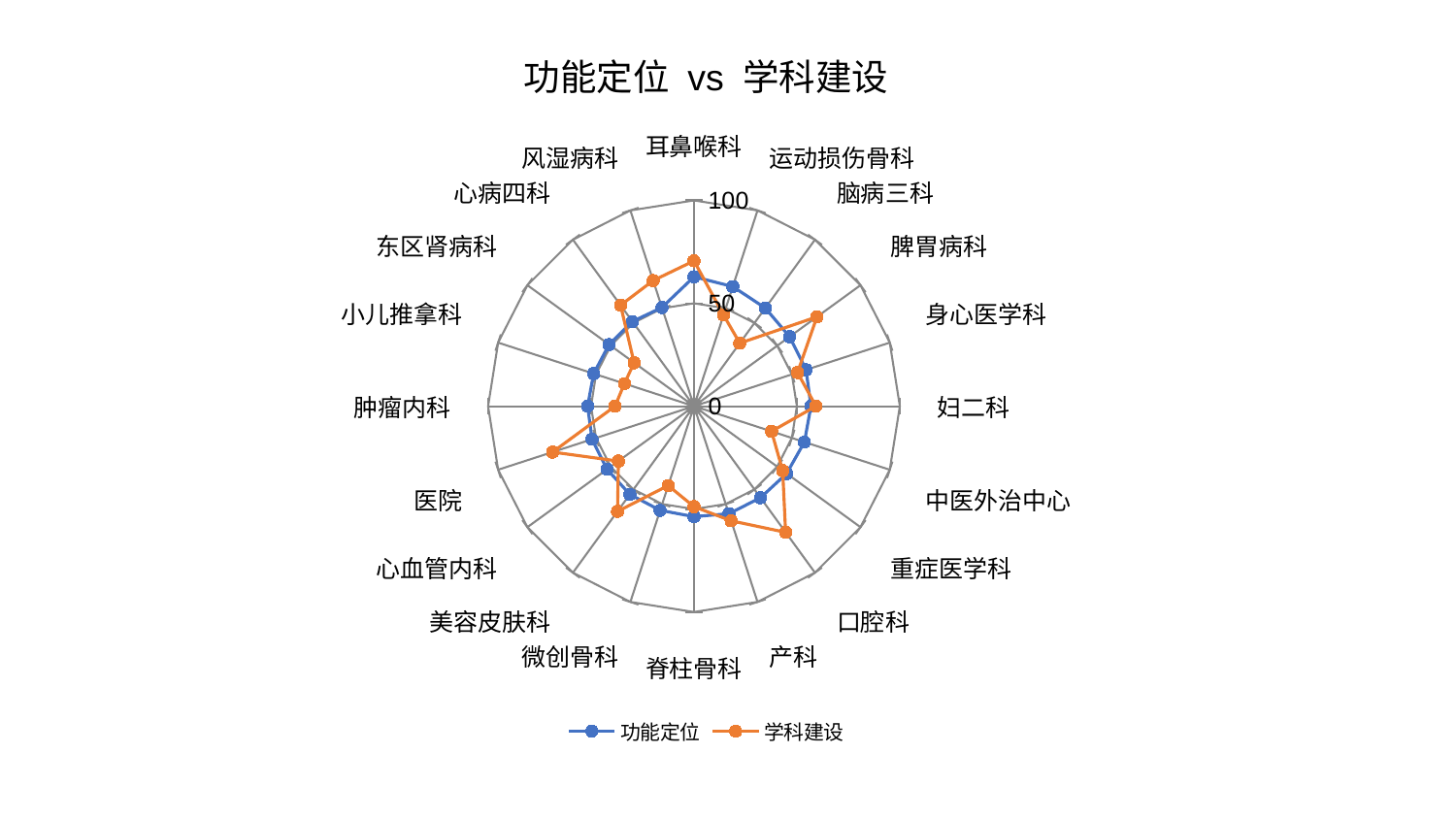

### Chart: 功能定位 vs 学科建设

| Category | 功能定位 | 学科建设 |
|---|---|---|
| 耳鼻喉科 | 62.86801463411464 | 70.61538706815759 |
| 运动损伤骨科 | 61.116034924647174 | 46.57578025691367 |
| 脑病三科 | 58.94798759623684 | 37.85775229591353 |
| 脾胃病科 | 57.44530476867091 | 73.85563626400693 |
| 身心医学科 | 57.27289954636482 | 52.91778516474246 |
| 妇二科 | 56.835676578162854 | 59.26066471385432 |
| 中医外治中心 | 56.424828079309606 | 39.62577533503954 |
| 重症医学科 | 55.67197945612887 | 53.281780713988944 |
| 口腔科 | 54.99708453578119 | 75.74546071219318 |
| 产科 | 54.932942104225546 | 58.55809721885897 |
| 脊柱骨科 | 53.68751635597413 | 48.832981401980916 |
| 微创骨科 | 53.21593041592734 | 40.567643273636115 |
| 美容皮肤科 | 52.96695437390435 | 63.18002304848059 |
| 心血管内科 | 52.19226498785814 | 45.385678550129725 |
| 医院 | 52.05122584470744 | 72.21119624650443 |
| 肿瘤内科 | 51.645073592582996 | 38.31485927140139 |
| 小儿推拿科 | 51.25381514281433 | 35.512866783098154 |
| 东区肾病科 | 50.96476371653704 | 35.944631020538345 |
| 心病四科 | 50.87449314751419 | 60.6456536683763 |
| 风湿病科 | 50.42916279278174 | 64.17211381936917 |
32